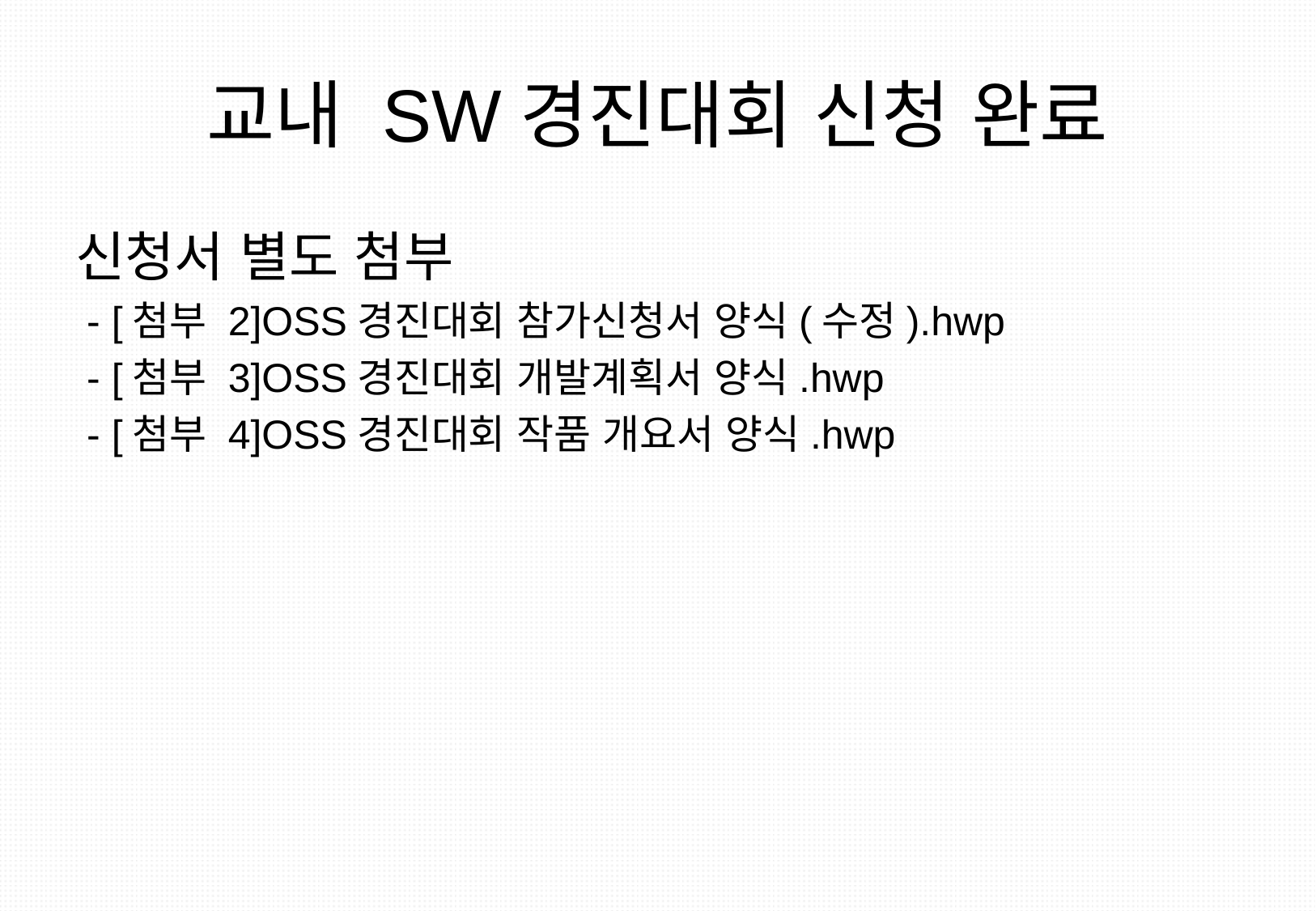

# 교내 SW경진대회 신청 완료
신청서 별도 첨부
 - [첨부 2]OSS경진대회 참가신청서 양식(수정).hwp
 - [첨부 3]OSS경진대회 개발계획서 양식.hwp
 - [첨부 4]OSS경진대회 작품 개요서 양식.hwp